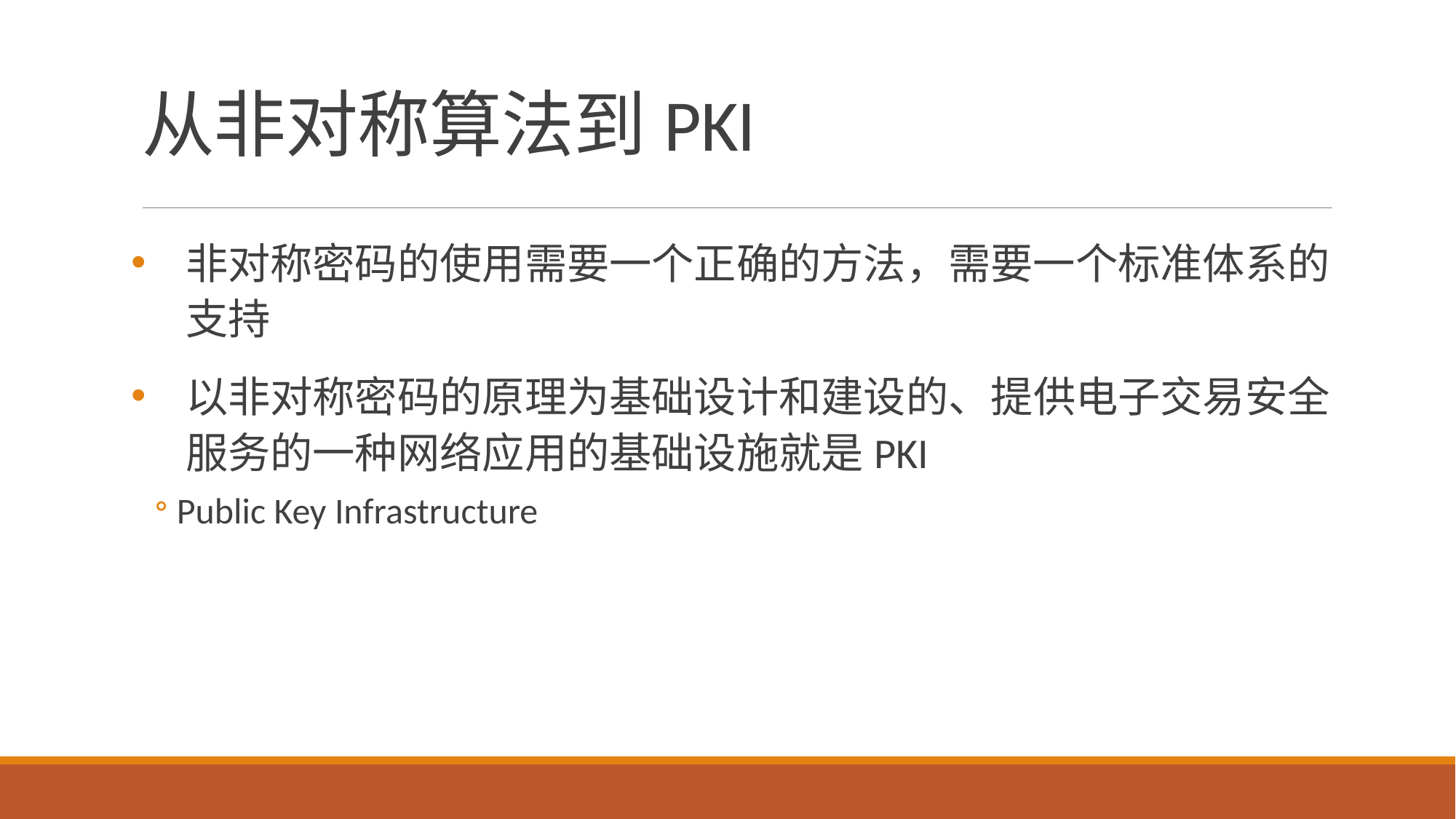

# 从非对称算法到PKI
非对称密码的使用需要一个正确的方法，需要一个标准体系的支持
以非对称密码的原理为基础设计和建设的、提供电子交易安全服务的一种网络应用的基础设施就是PKI
Public Key Infrastructure